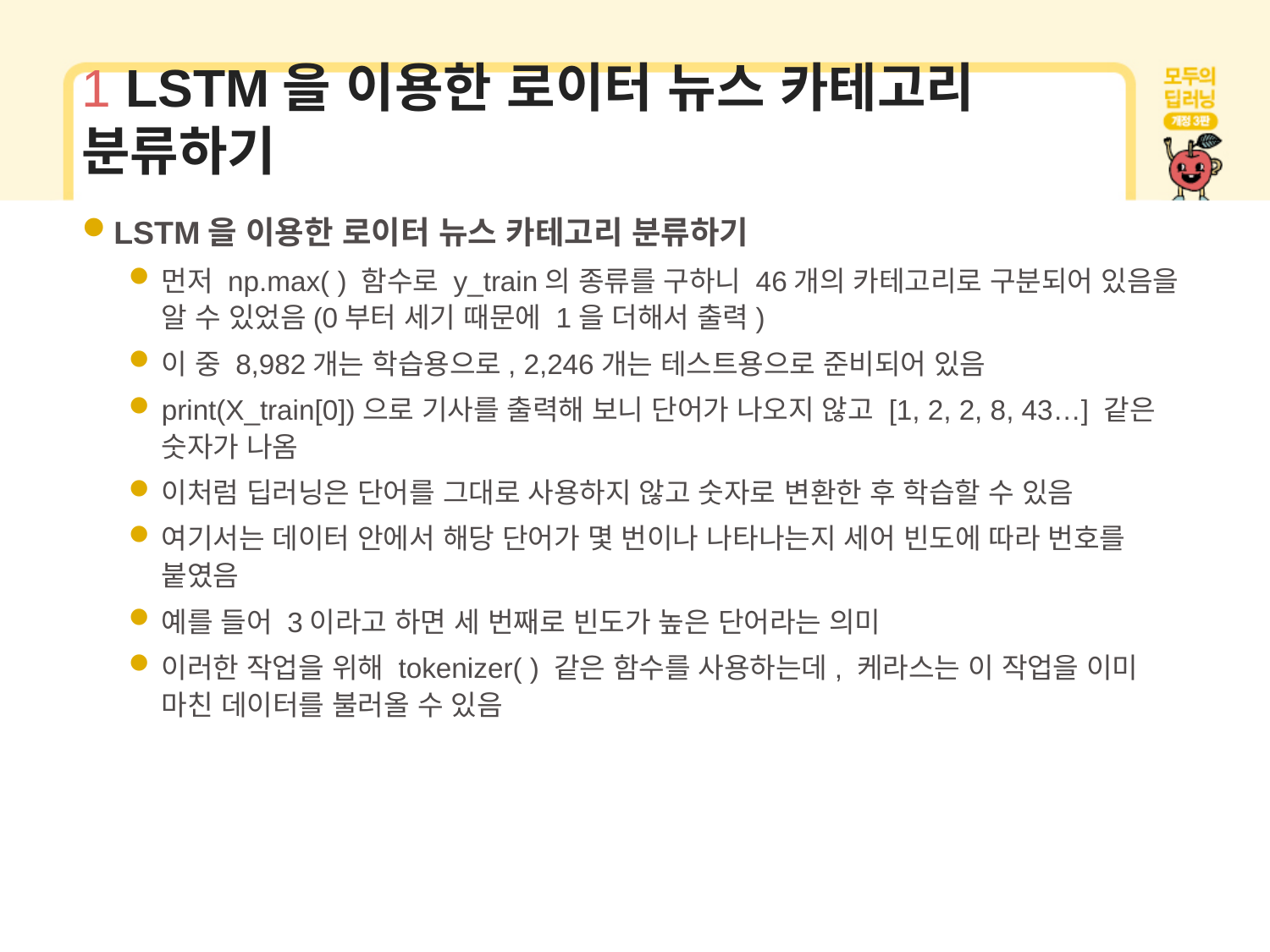

# 1 LSTM을 이용한 로이터 뉴스 카테고리 분류하기
LSTM을 이용한 로이터 뉴스 카테고리 분류하기
먼저 np.max( ) 함수로 y_train의 종류를 구하니 46개의 카테고리로 구분되어 있음을 알 수 있었음(0부터 세기 때문에 1을 더해서 출력)
이 중 8,982개는 학습용으로, 2,246개는 테스트용으로 준비되어 있음
print(X_train[0])으로 기사를 출력해 보니 단어가 나오지 않고 [1, 2, 2, 8, 43…] 같은 숫자가 나옴
이처럼 딥러닝은 단어를 그대로 사용하지 않고 숫자로 변환한 후 학습할 수 있음
여기서는 데이터 안에서 해당 단어가 몇 번이나 나타나는지 세어 빈도에 따라 번호를 붙였음
예를 들어 3이라고 하면 세 번째로 빈도가 높은 단어라는 의미
이러한 작업을 위해 tokenizer( ) 같은 함수를 사용하는데, 케라스는 이 작업을 이미 마친 데이터를 불러올 수 있음